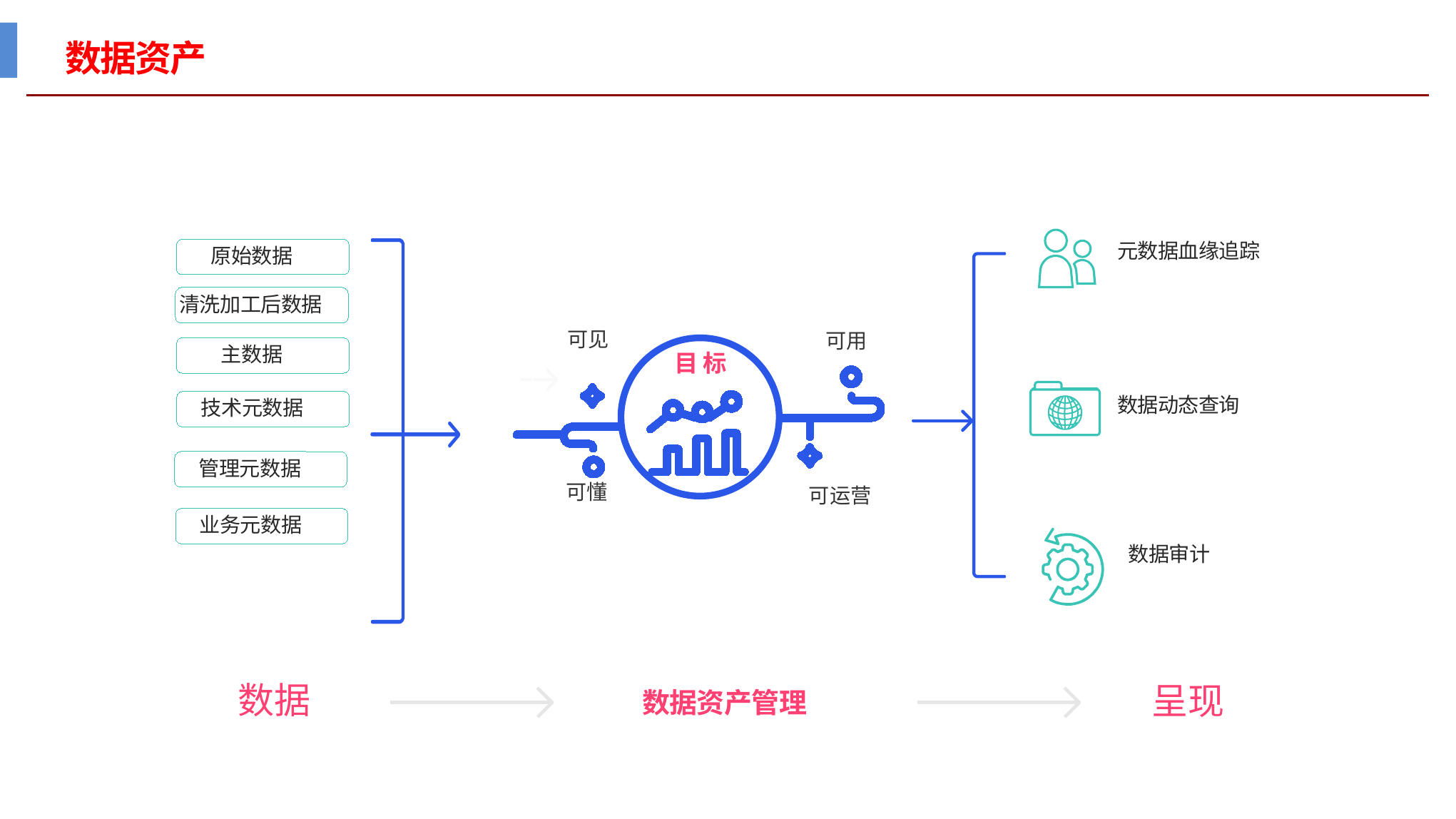

# 数据资产

元数据血缘追踪

原始数据

清洗加工后数据
可见
可用
主数据

目 标

数据动态查询
技术元数据
管理元数据
可懂
可运营
业务元数据

数据审计
呈现
数据
数据资产管理